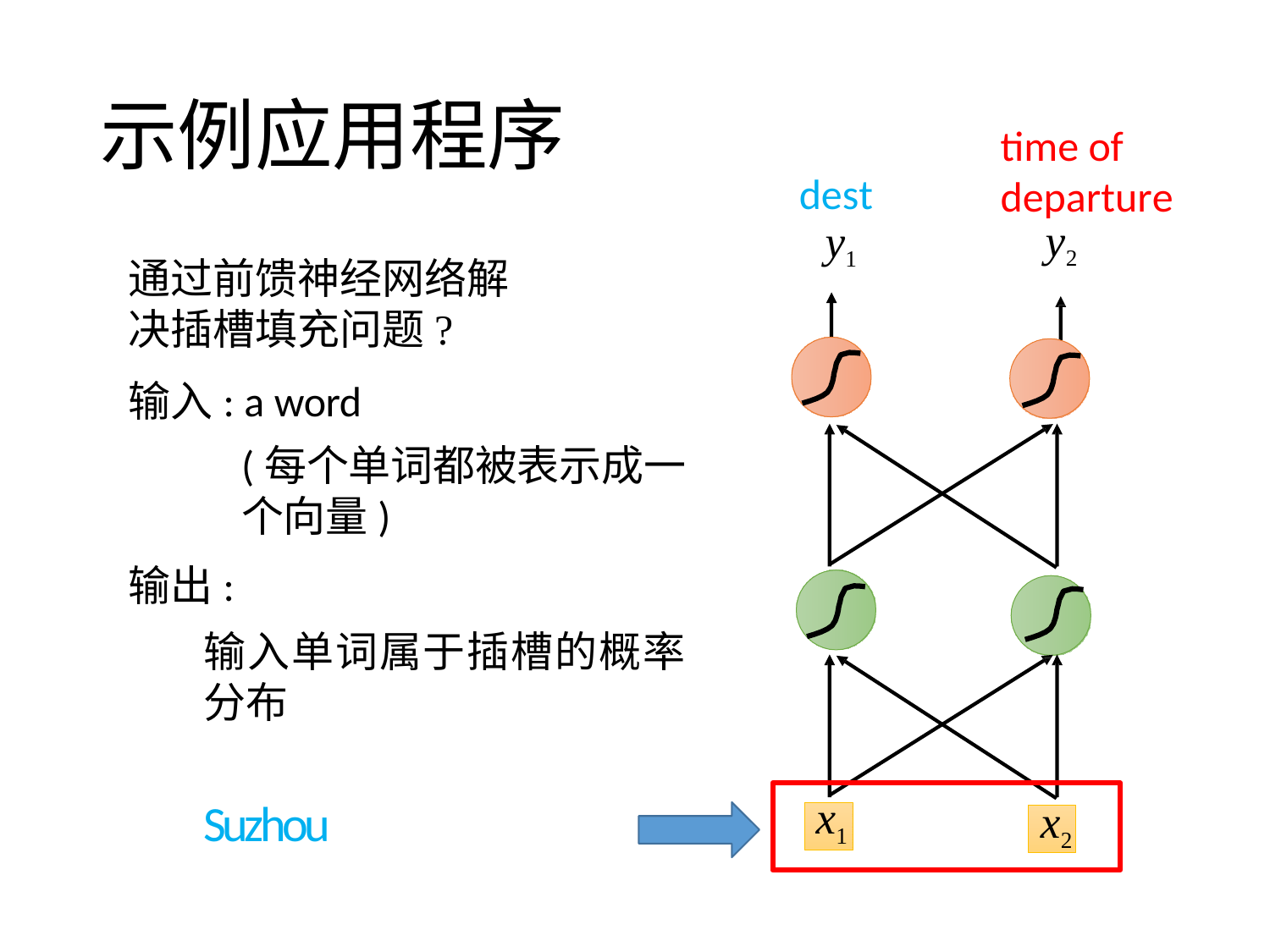

# 示例应用程序
time of  departure
y2
dest
y1
通过前馈神经网络解决插槽填充问题?
输入: a word
(每个单词都被表示成一个向量)
输出:
输入单词属于插槽的概率分布
			Suzhou

x1
x2